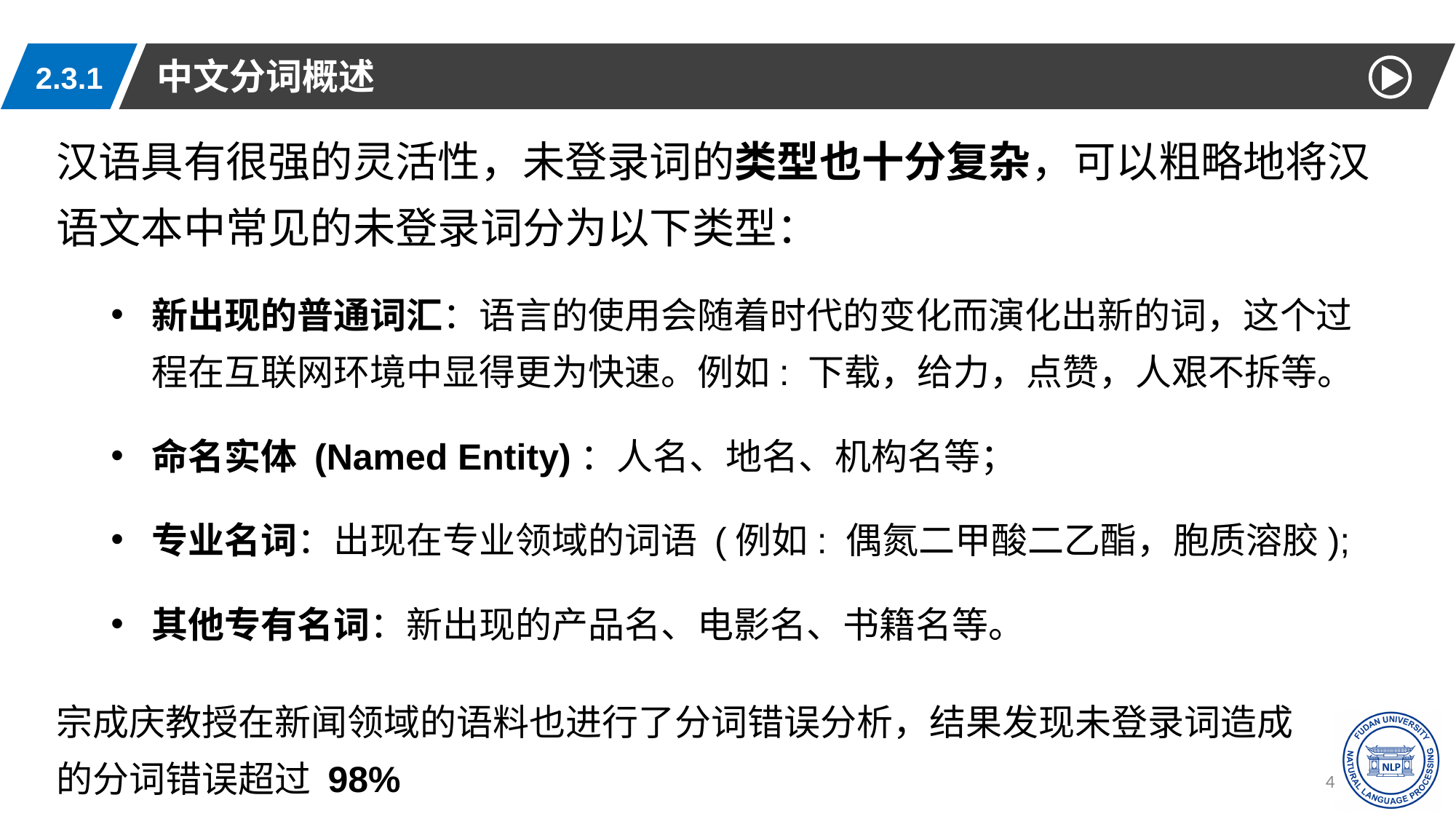

中文分词概述
2.3.1

汉语具有很强的灵活性，未登录词的类型也十分复杂，可以粗略地将汉语文本中常见的未登录词分为以下类型：
新出现的普通词汇：语言的使用会随着时代的变化而演化出新的词，这个过程在互联网环境中显得更为快速。例如: 下载，给力，点赞，人艰不拆等。
命名实体 (Named Entity)：人名、地名、机构名等；
专业名词：出现在专业领域的词语 (例如: 偶氮二甲酸二乙酯，胞质溶胶);
其他专有名词：新出现的产品名、电影名、书籍名等。
宗成庆教授在新闻领域的语料也进行了分词错误分析，结果发现未登录词造成的分词错误超过 98%
41